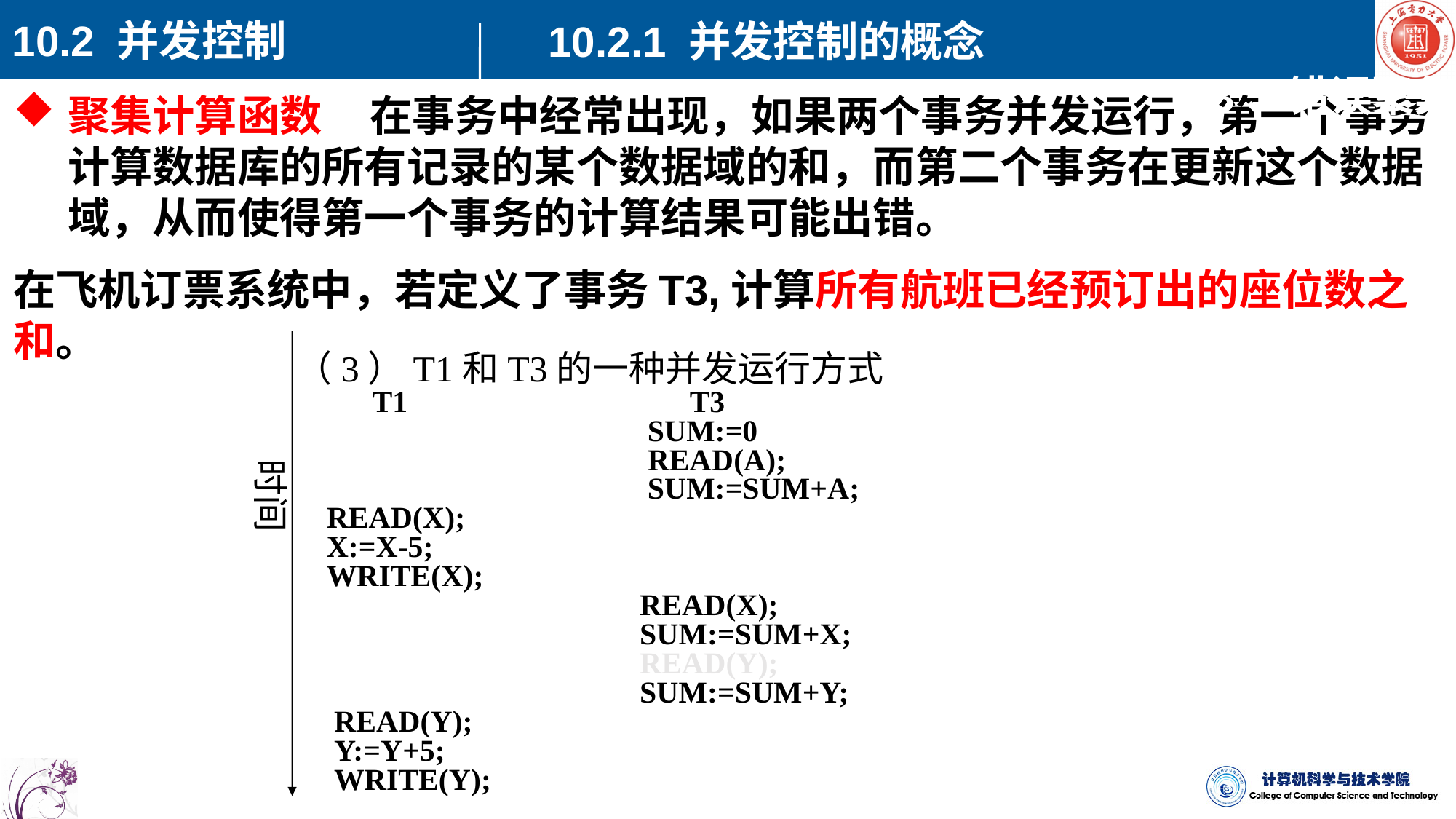

10.2 并发控制
10.2.1 并发控制的概念
3、错误聚集计算问题
聚集计算函数     在事务中经常出现，如果两个事务并发运行，第一个事务计算数据库的所有记录的某个数据域的和，而第二个事务在更新这个数据域，从而使得第一个事务的计算结果可能出错。
在飞机订票系统中，若定义了事务T3,计算所有航班已经预订出的座位数之和。

（3）T1和T3的一种并发运行方式
          T1                                     T3
                                              SUM:=0
                                              READ(A);
                                              SUM:=SUM+A;
    READ(X);
    X:=X-5;
    WRITE(X);
                                             READ(X);
                                             SUM:=SUM+X;
                                             READ(Y);
                                             SUM:=SUM+Y;
     READ(Y);
     Y:=Y+5;
     WRITE(Y);
时间